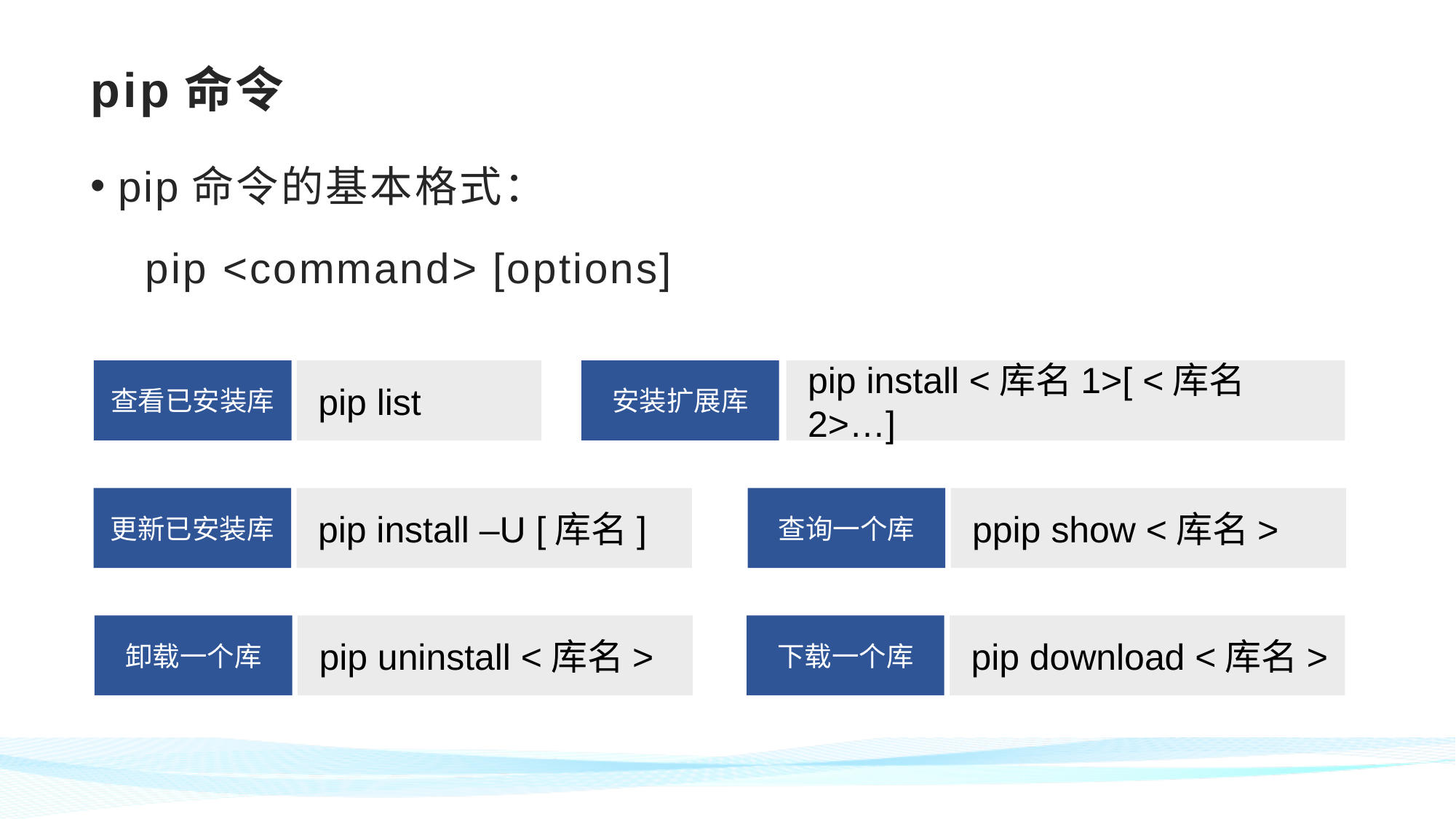

# pip命令
pip命令的基本格式：
pip <command> [options]
安装扩展库
pip install <库名1>[ <库名2>…]
查看已安装库
pip list
更新已安装库
pip install –U [库名]
查询一个库
ppip show <库名>
卸载一个库
pip uninstall <库名>
下载一个库
pip download <库名>